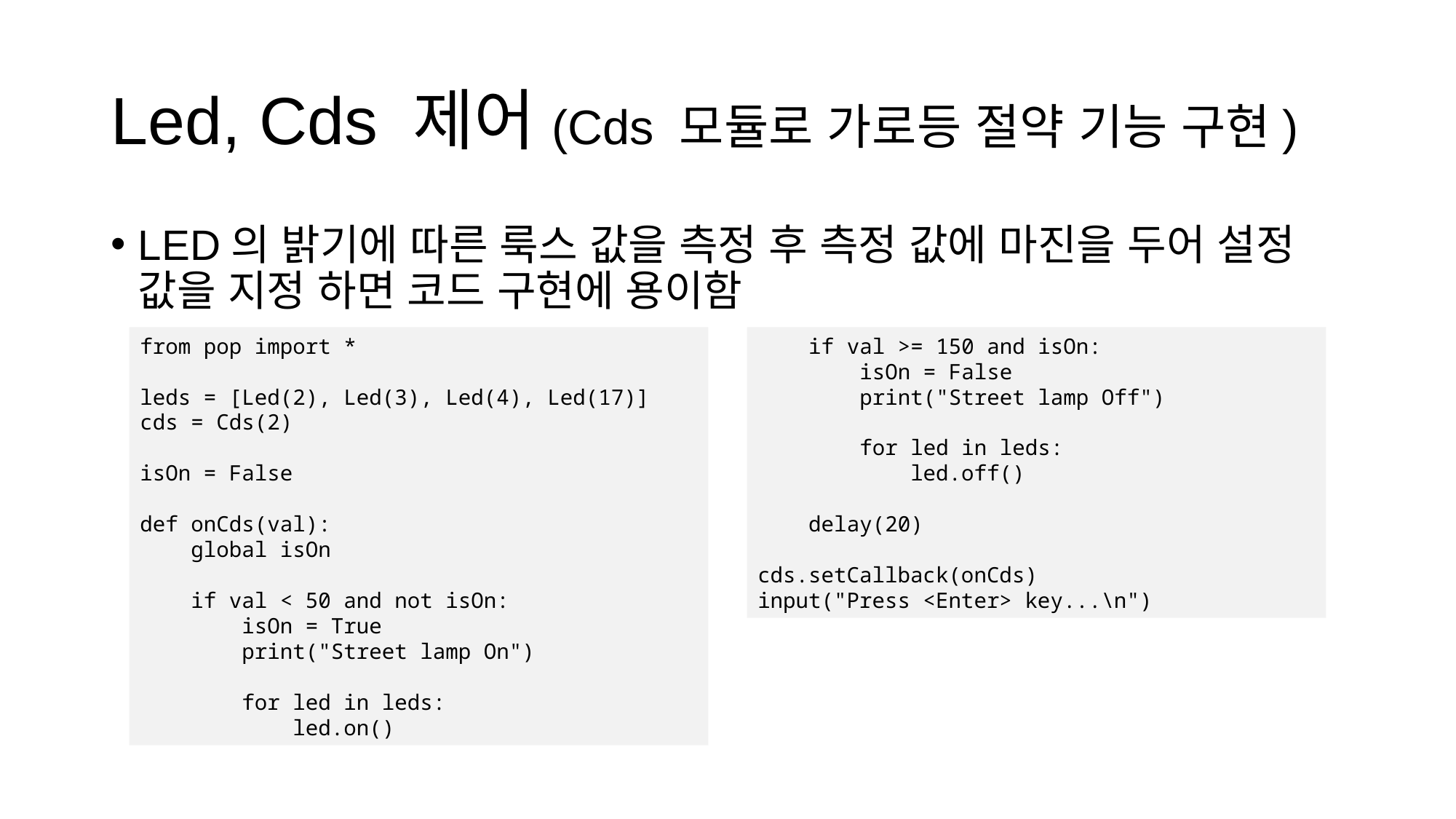

# Led, Cds 제어(Cds 모듈로 가로등 절약 기능 구현)
LED의 밝기에 따른 룩스 값을 측정 후 측정 값에 마진을 두어 설정 값을 지정 하면 코드 구현에 용이함
from pop import *

leds = [Led(2), Led(3), Led(4), Led(17)]
cds = Cds(2)

isOn = False

def onCds(val):
    global isOn

    if val < 50 and not isOn:
        isOn = True
        print("Street lamp On")

        for led in leds:
            led.on()
    if val >= 150 and isOn:
        isOn = False
        print("Street lamp Off")

        for led in leds:
            led.off()

    delay(20)

cds.setCallback(onCds)
input("Press <Enter> key...\n")